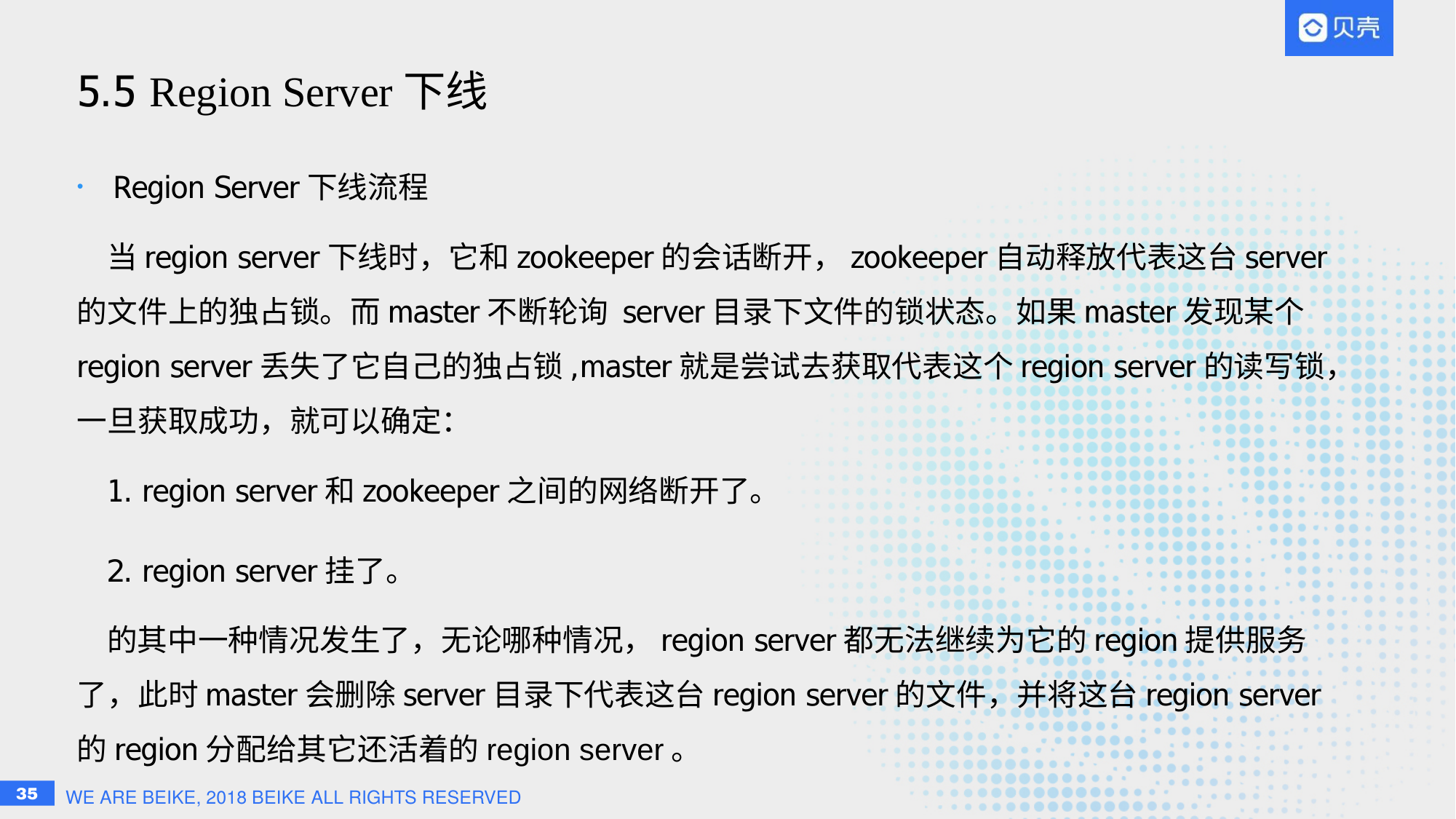

# 5.5 Region Server下线
  Region Server下线流程
当region server下线时，它和zookeeper的会话断开，zookeeper自动释放代表这台server的文件上的独占锁。而master不断轮询 server目录下文件的锁状态。如果master发现某个region server丢失了它自己的独占锁,master就是尝试去获取代表这个region server的读写锁，一旦获取成功，就可以确定：
1. region server和zookeeper之间的网络断开了。
2. region server挂了。
的其中一种情况发生了，无论哪种情况，region server都无法继续为它的region提供服务了，此时master会删除server目录下代表这台region server的文件，并将这台region server的region分配给其它还活着的region server。